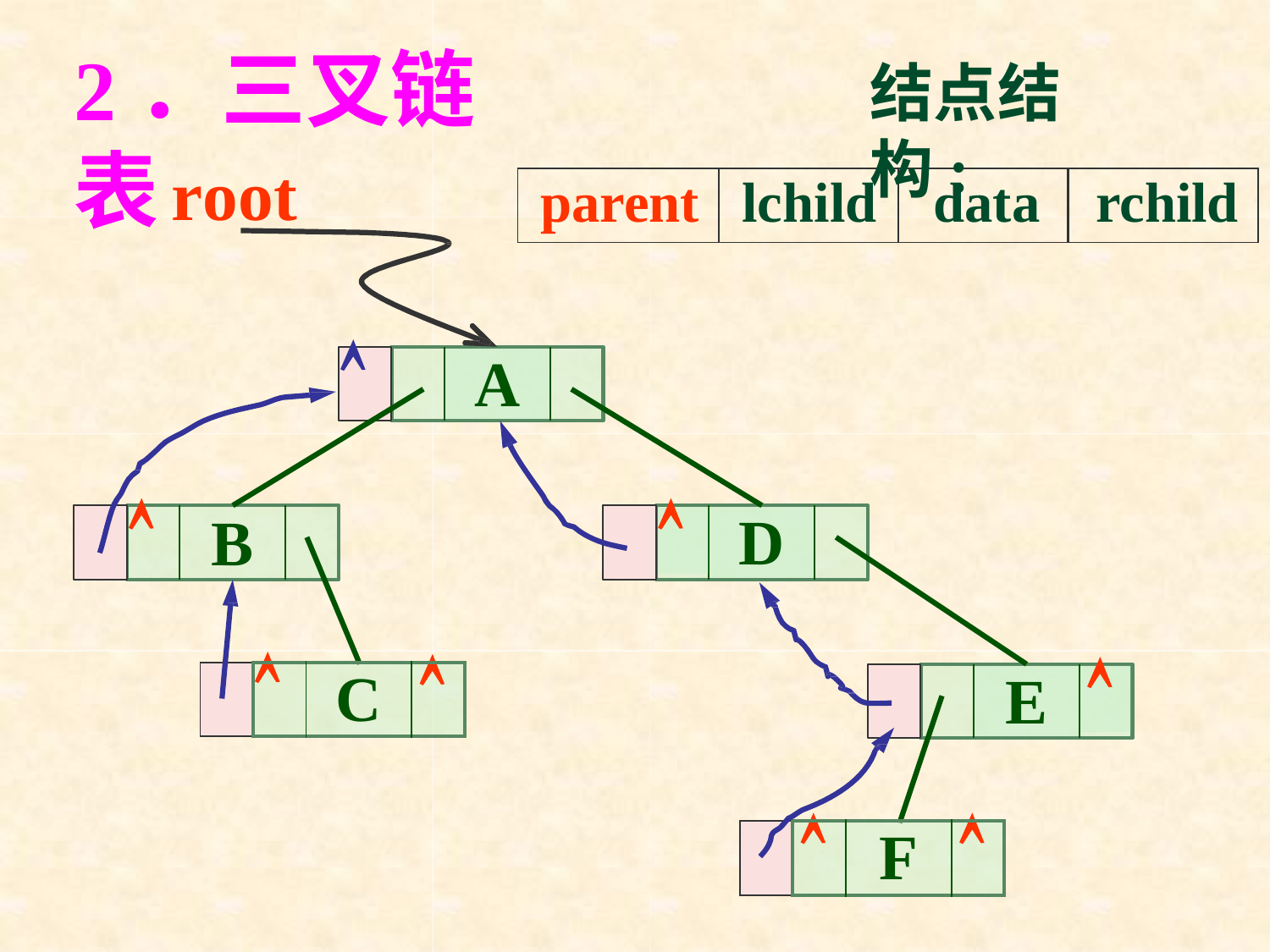

# 2．三叉链表
结点结构:
root
| parent | lchild | data | rchild |
| --- | --- | --- | --- |

∧

A

∧
B

∧
D

|  | ∧ | C | ∧ |
| --- | --- | --- | --- |

E
∧

|  | ∧ | F | ∧ |
| --- | --- | --- | --- |